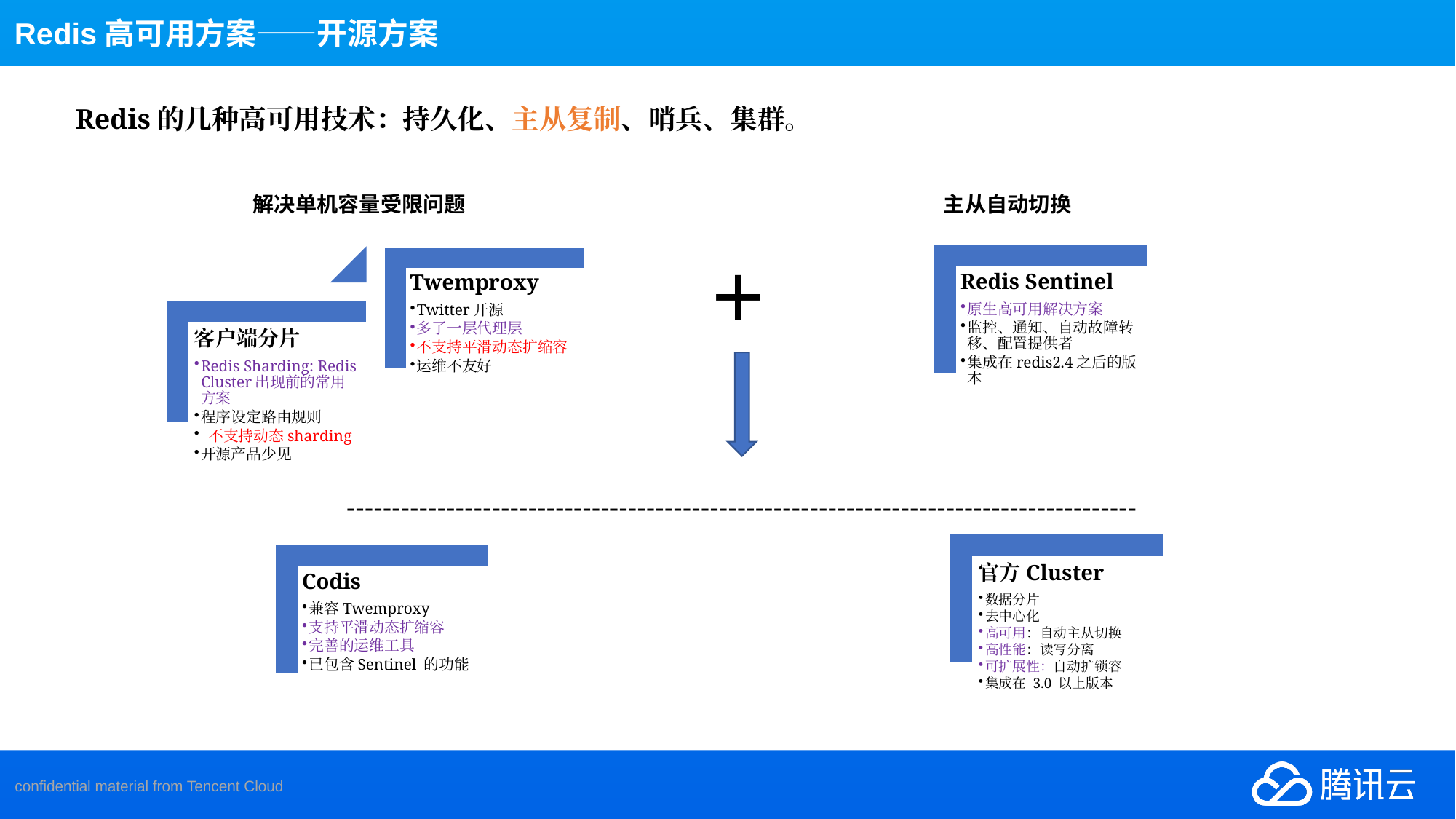

Redis高可用方案——开源方案
Redis的几种高可用技术：持久化、主从复制、哨兵、集群。
解决单机容量受限问题
主从自动切换
Redis Sentinel
原生高可用解决方案
监控、通知、自动故障转移、配置提供者
集成在redis2.4之后的版本
+
客户端分片
Redis Sharding: Redis Cluster出现前的常用方案
程序设定路由规则
 不支持动态sharding
开源产品少见
Twemproxy
Twitter开源
多了一层代理层
不支持平滑动态扩缩容
运维不友好

---------------------------------------------------------------------------------------
官方Cluster
数据分片
去中心化
高可用：自动主从切换
高性能：读写分离
可扩展性：自动扩锁容
集成在 3.0 以上版本
Codis
兼容Twemproxy
支持平滑动态扩缩容
完善的运维工具
已包含Sentinel 的功能